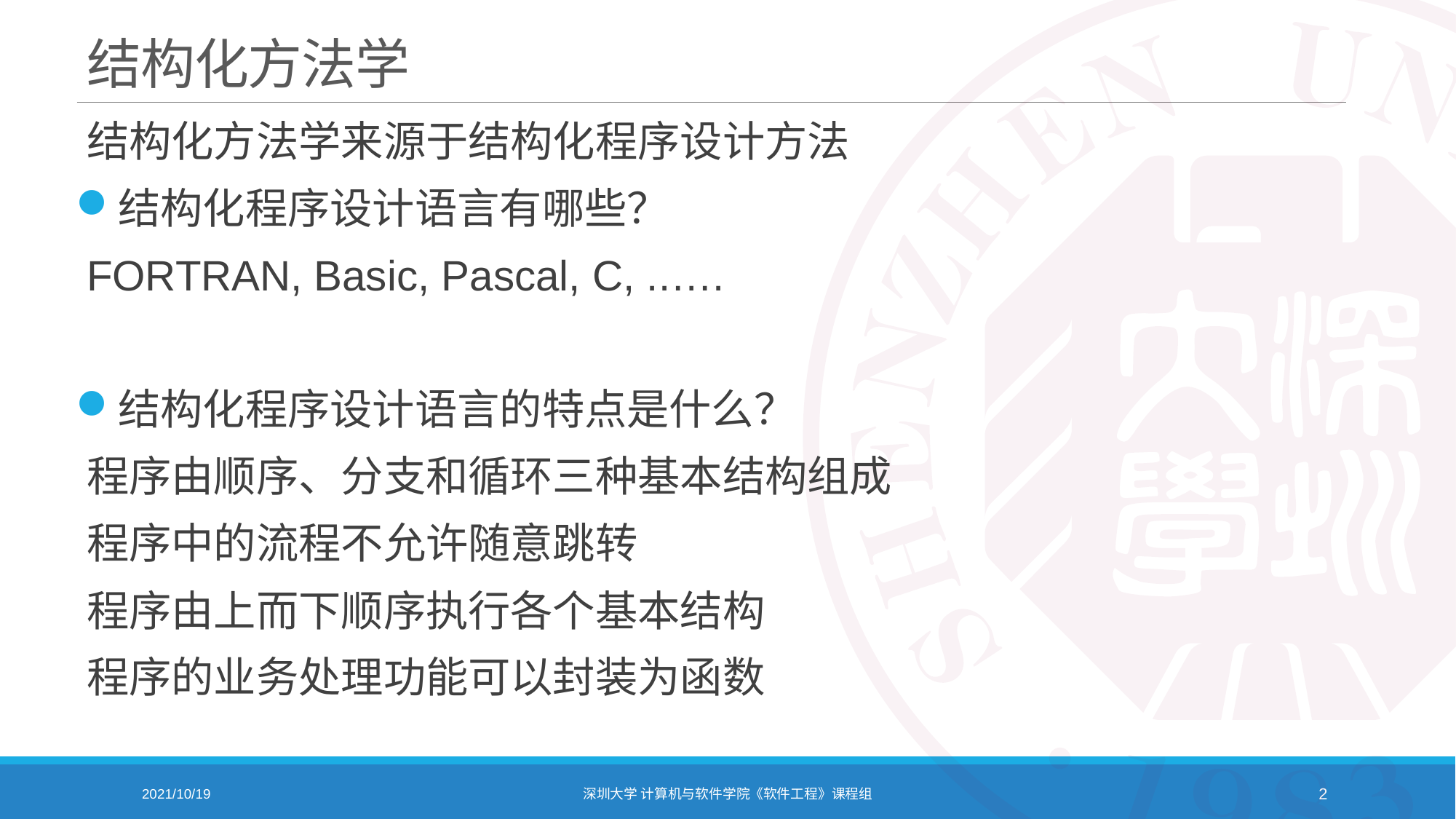

# 结构化方法学
结构化方法学来源于结构化程序设计方法
结构化程序设计语言有哪些？
FORTRAN, Basic, Pascal, C, ..….

结构化程序设计语言的特点是什么？
程序由顺序、分支和循环三种基本结构组成
程序中的流程不允许随意跳转
程序由上而下顺序执行各个基本结构
程序的业务处理功能可以封装为函数

2021/10/19
深圳大学 计算机与软件学院《软件工程》课程组
2